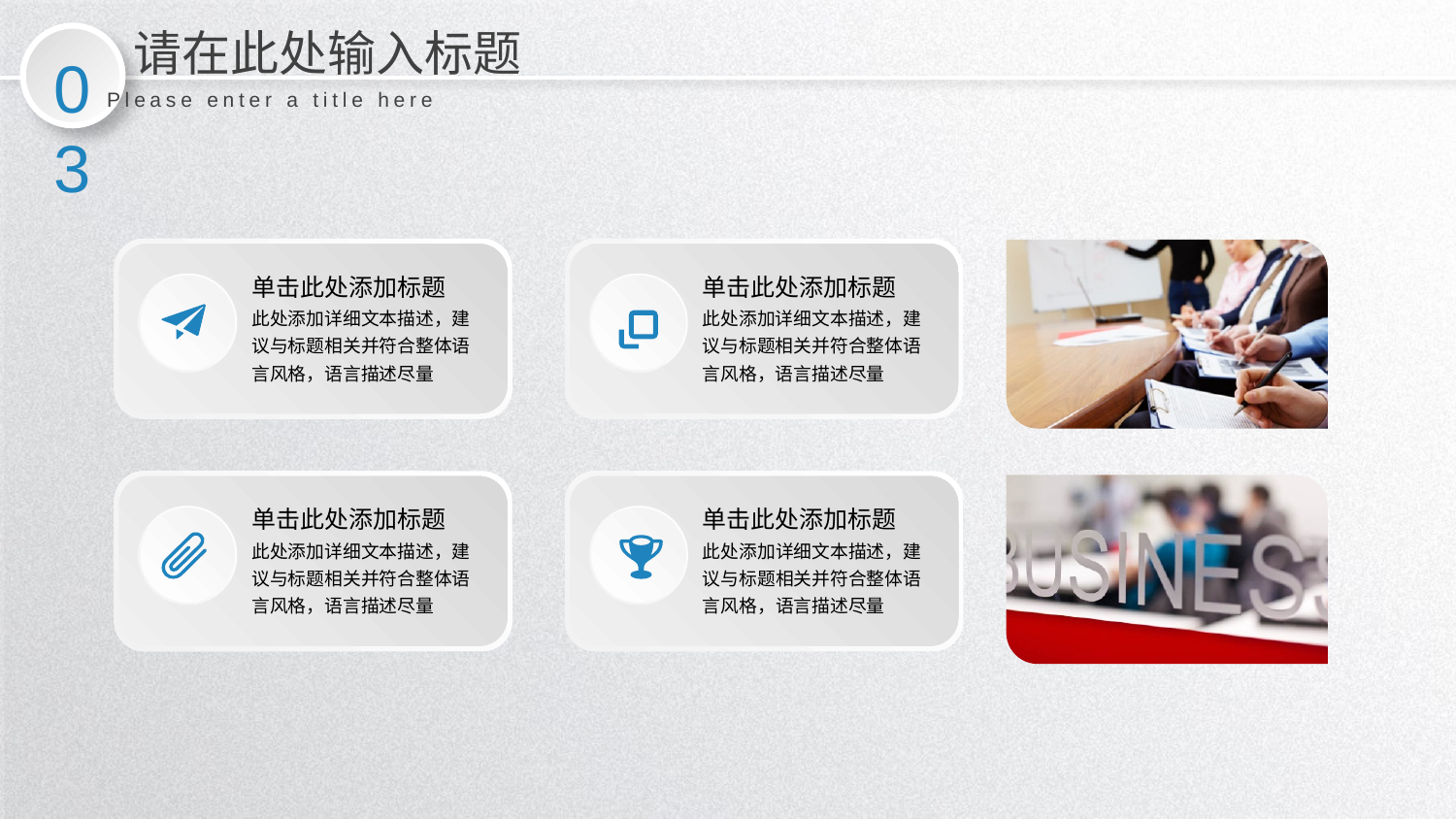

请在此处输入标题

03
Please enter a title here

单击此处添加标题
此处添加详细文本描述，建议与标题相关并符合整体语言风格，语言描述尽量
单击此处添加标题
此处添加详细文本描述，建议与标题相关并符合整体语言风格，语言描述尽量

单击此处添加标题
此处添加详细文本描述，建议与标题相关并符合整体语言风格，语言描述尽量
单击此处添加标题
此处添加详细文本描述，建议与标题相关并符合整体语言风格，语言描述尽量